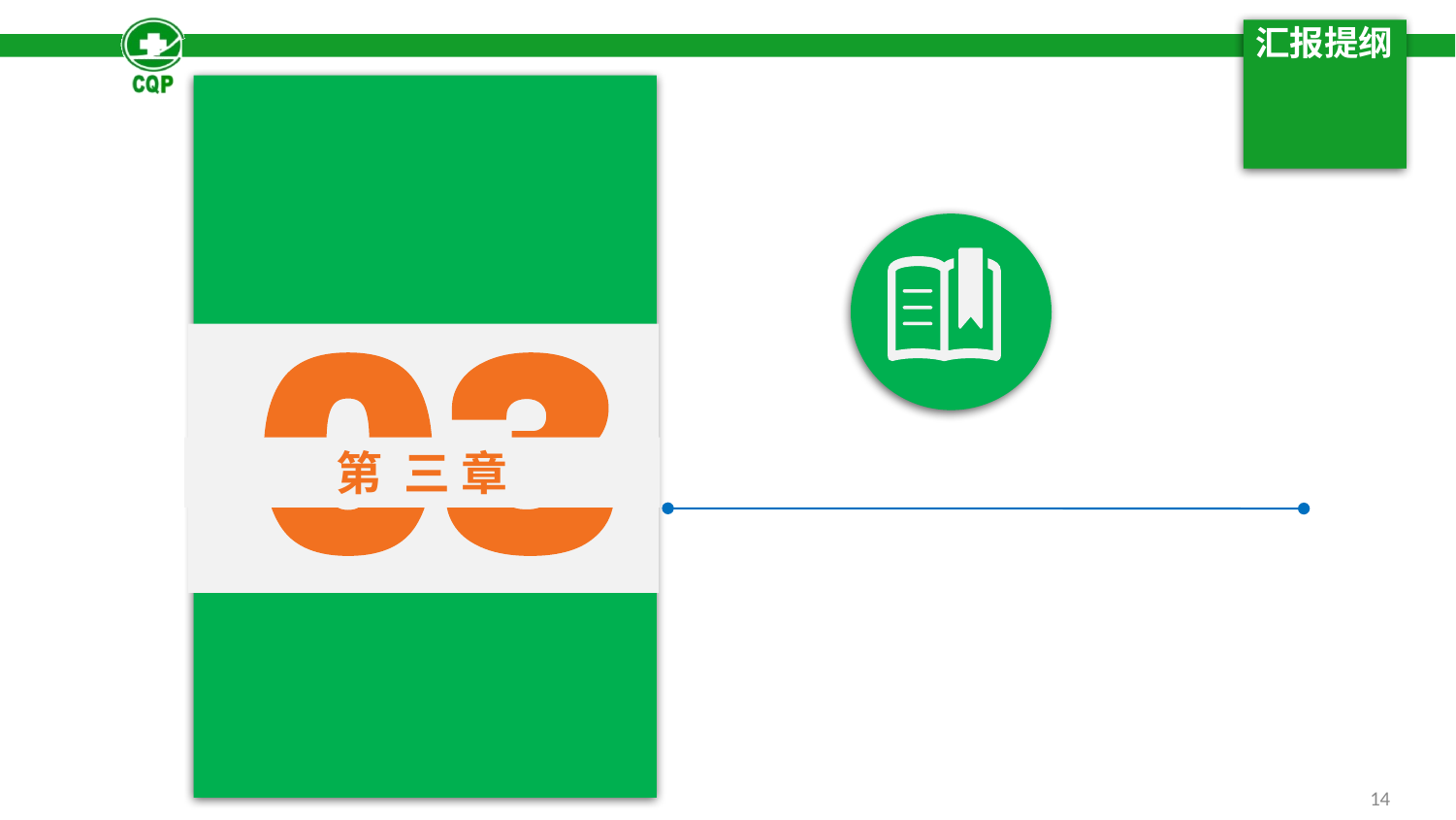

# 汇报提纲

03
第  三 章

14